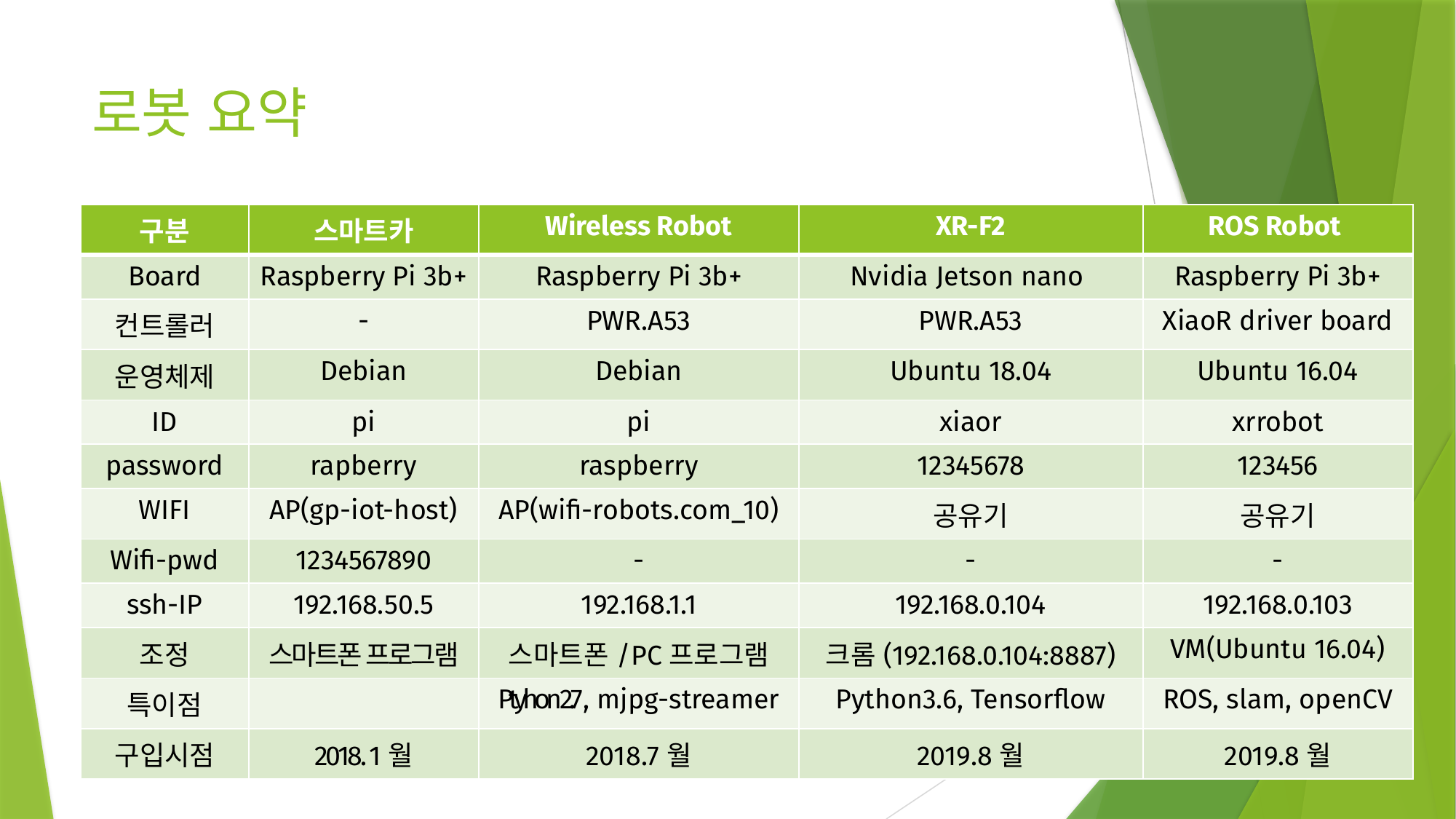

# 로봇 요약
| 구분 | 스마트카 | Wireless Robot | XR-F2 | ROS Robot |
| --- | --- | --- | --- | --- |
| Board | Raspberry Pi 3b+ | Raspberry Pi 3b+ | Nvidia Jetson nano | Raspberry Pi 3b+ |
| 컨트롤러 | - | PWR.A53 | PWR.A53 | XiaoR driver board |
| 운영체제 | Debian | Debian | Ubuntu 18.04 | Ubuntu 16.04 |
| ID | pi | pi | xiaor | xrrobot |
| password | rapberry | raspberry | 12345678 | 123456 |
| WIFI | AP(gp-iot-host) | AP(wifi-robots.com\_10) | 공유기 | 공유기 |
| Wifi-pwd | 1234567890 | - | - | - |
| ssh-IP | 192.168.50.5 | 192.168.1.1 | 192.168.0.104 | 192.168.0.103 |
| 조정 | 스마트폰 프로그램 | 스마트폰/PC프로그램 | 크롬(192.168.0.104:8887) | VM(Ubuntu 16.04) |
| 특이점 |  | Ptyhon 2.7, mjpg-streamer | Python3.6, Tensorflow | ROS, slam, openCV |
| 구입시점 | 2018. 1월 | 2018.7월 | 2019.8월 | 2019.8월 |